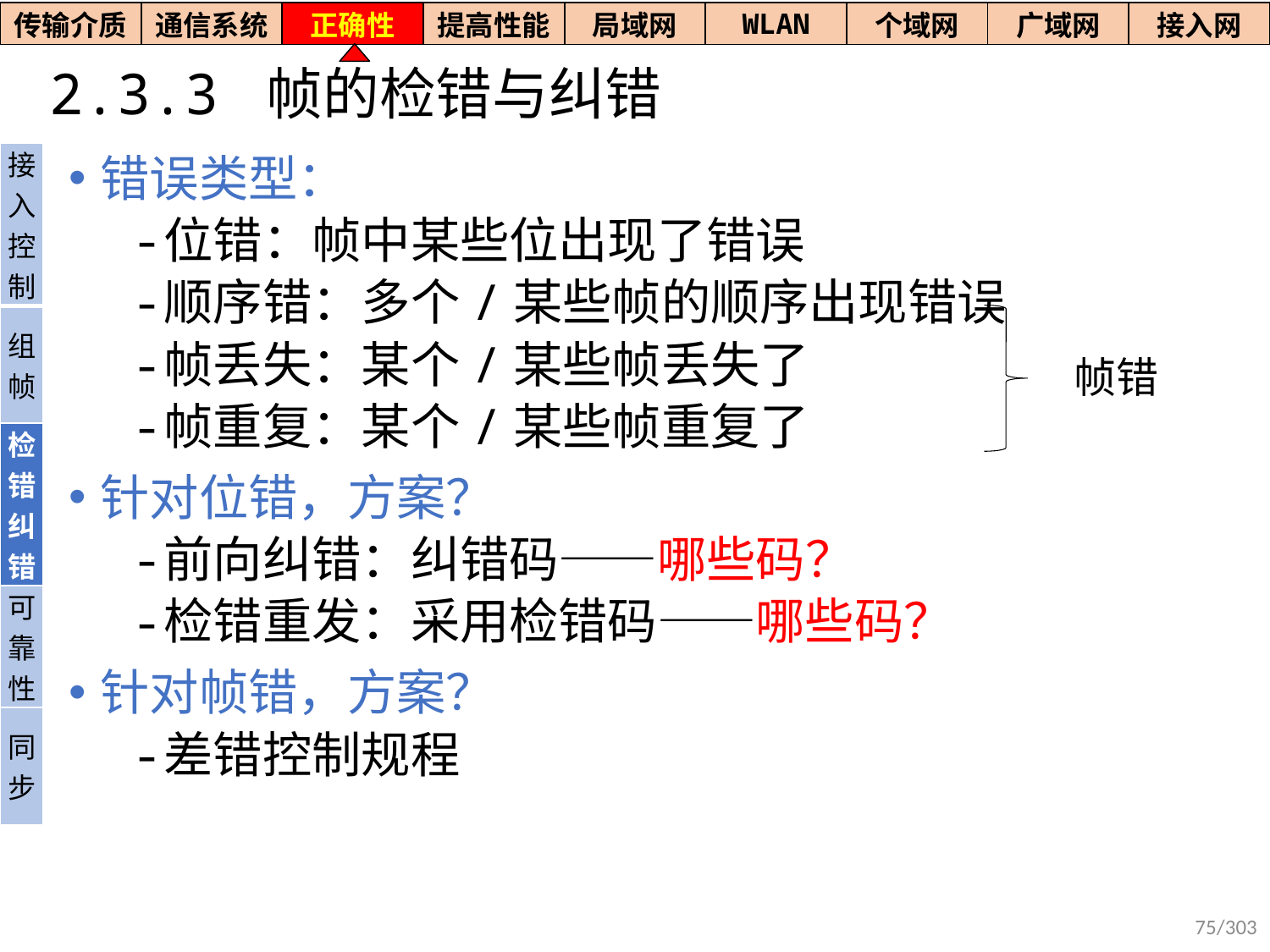

| 传输介质 | 通信系统 | 正确性 | 提高性能 | 局域网 | WLAN | 个域网 | 广域网 | 接入网 |
| --- | --- | --- | --- | --- | --- | --- | --- | --- |

# 2.3.3 帧的检错与纠错
| 接入控制 |
| --- |
| 组帧 |
| 检错纠错 |
| 可靠性 |
| 同步 |
错误类型：
位错：帧中某些位出现了错误
顺序错：多个/某些帧的顺序出现错误
帧丢失：某个/某些帧丢失了
帧重复：某个/某些帧重复了
针对位错，方案？
前向纠错：纠错码——哪些码？
检错重发：采用检错码——哪些码？
针对帧错，方案？
差错控制规程

帧错
75/303